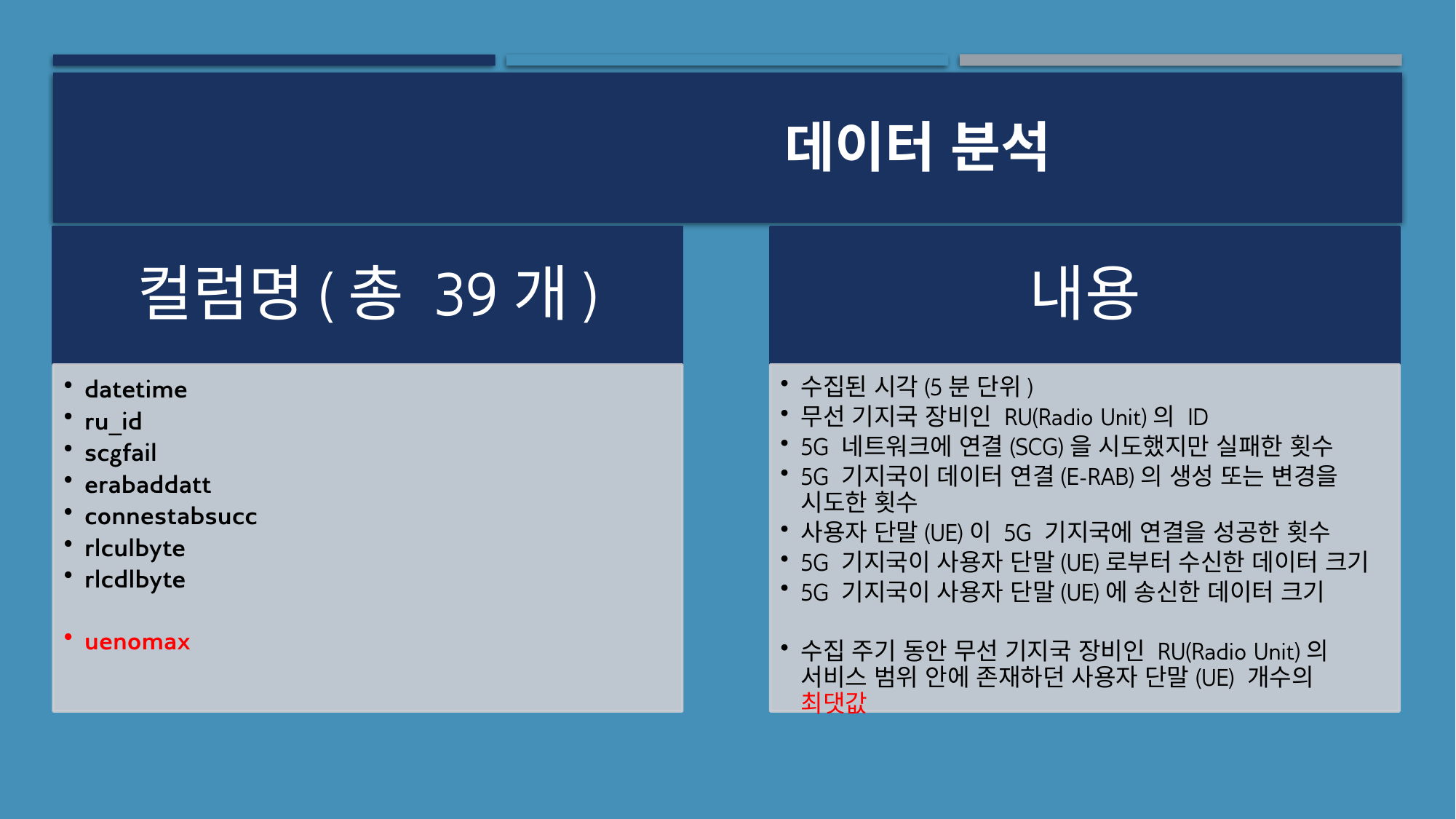

# 데이터 분석
컬럼명(총 39개)
datetime
ru_id
scgfail
erabaddatt
connestabsucc
rlculbyte
rlcdlbyte

uenomax
내용
수집된 시각(5분 단위)
무선 기지국 장비인 RU(Radio Unit)의 ID
5G 네트워크에 연결(SCG)을 시도했지만 실패한 횟수
5G 기지국이 데이터 연결(E-RAB)의 생성 또는 변경을 시도한 횟수
사용자 단말(UE)이 5G 기지국에 연결을 성공한 횟수
5G 기지국이 사용자 단말(UE)로부터 수신한 데이터 크기
5G 기지국이 사용자 단말(UE)에 송신한 데이터 크기

수집 주기 동안 무선 기지국 장비인 RU(Radio Unit)의 서비스 범위 안에 존재하던 사용자 단말(UE) 개수의 최댓값